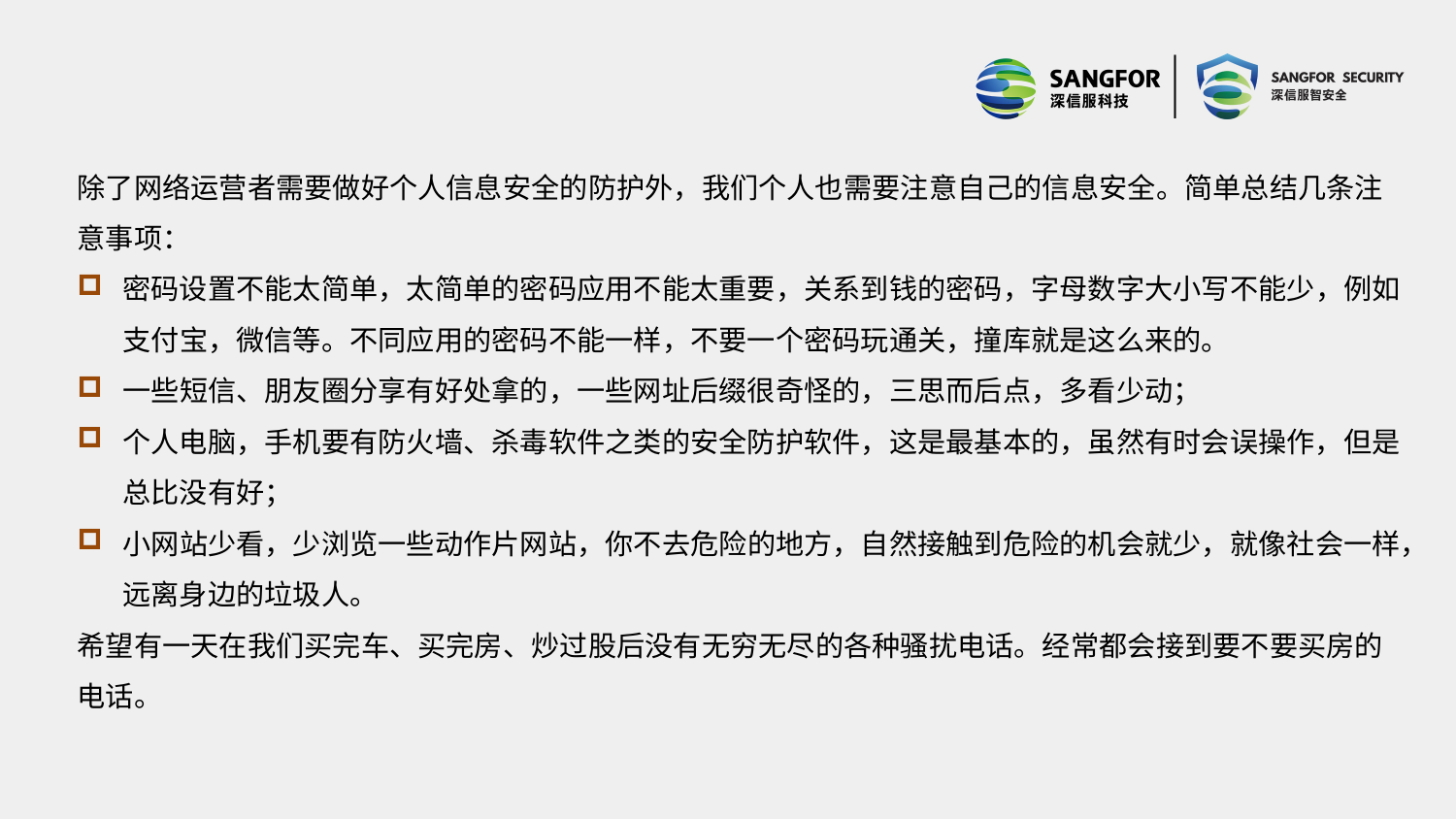

除了网络运营者需要做好个人信息安全的防护外，我们个人也需要注意自己的信息安全。简单总结几条注意事项：
密码设置不能太简单，太简单的密码应用不能太重要，关系到钱的密码，字母数字大小写不能少，例如支付宝，微信等。不同应用的密码不能一样，不要一个密码玩通关，撞库就是这么来的。
一些短信、朋友圈分享有好处拿的，一些网址后缀很奇怪的，三思而后点，多看少动；
个人电脑，手机要有防火墙、杀毒软件之类的安全防护软件，这是最基本的，虽然有时会误操作，但是总比没有好；
小网站少看，少浏览一些动作片网站，你不去危险的地方，自然接触到危险的机会就少，就像社会一样，远离身边的垃圾人。
希望有一天在我们买完车、买完房、炒过股后没有无穷无尽的各种骚扰电话。经常都会接到要不要买房的电话。